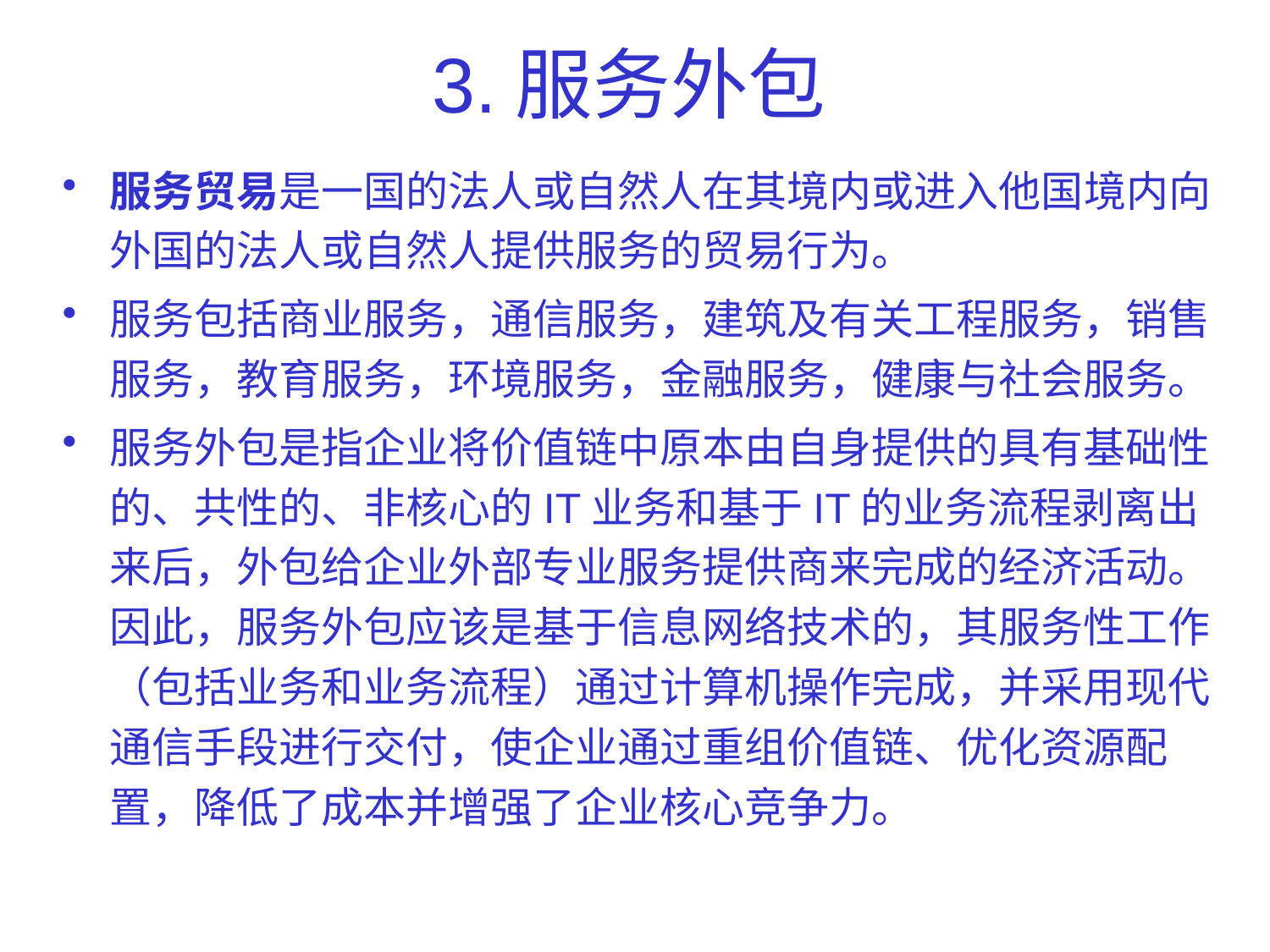

# 3.服务外包
服务贸易是一国的法人或自然人在其境内或进入他国境内向外国的法人或自然人提供服务的贸易行为。
服务包括商业服务，通信服务，建筑及有关工程服务，销售服务，教育服务，环境服务，金融服务，健康与社会服务。
服务外包是指企业将价值链中原本由自身提供的具有基础性的、共性的、非核心的IT业务和基于IT的业务流程剥离出来后，外包给企业外部专业服务提供商来完成的经济活动。因此，服务外包应该是基于信息网络技术的，其服务性工作（包括业务和业务流程）通过计算机操作完成，并采用现代通信手段进行交付，使企业通过重组价值链、优化资源配置，降低了成本并增强了企业核心竞争力。